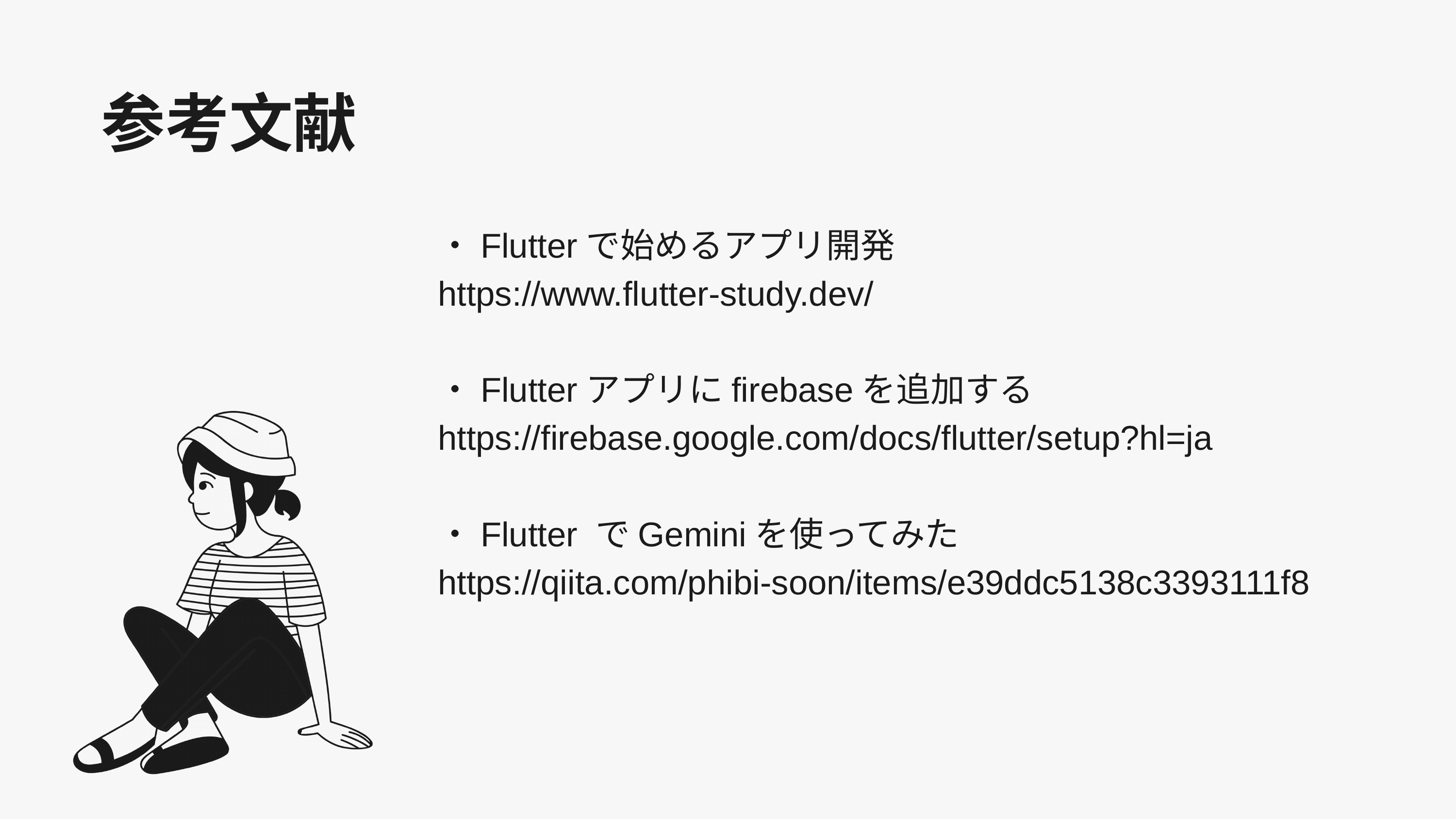

参考文献

・Flutterで始めるアプリ開発
https://www.flutter-study.dev/

・Flutterアプリにfirebaseを追加する
https://firebase.google.com/docs/flutter/setup?hl=ja

・Flutter でGeminiを使ってみた
https://qiita.com/phibi-soon/items/e39ddc5138c3393111f8